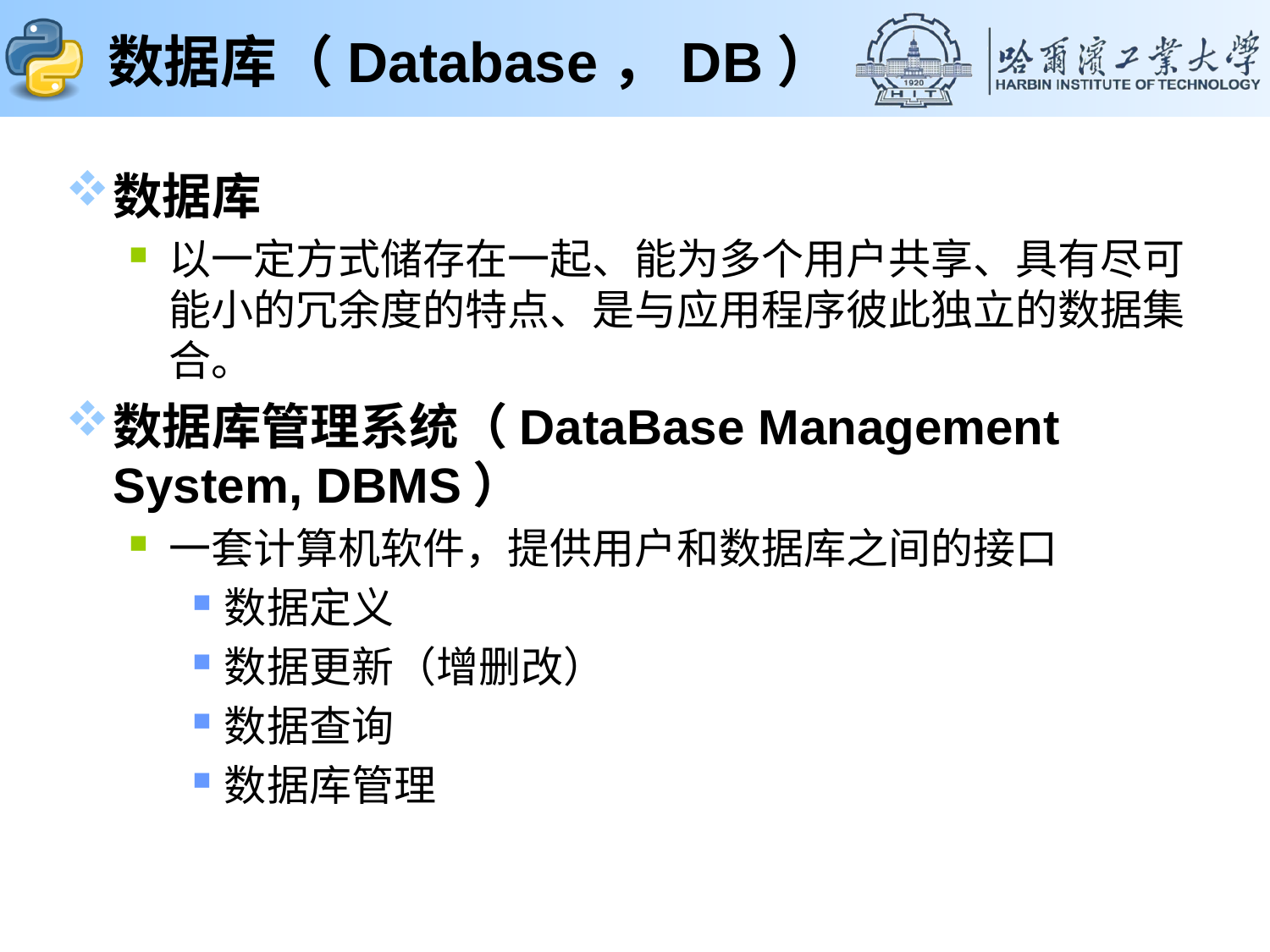

# 数据库（Database，DB）
数据库
以一定方式储存在一起、能为多个用户共享、具有尽可能小的冗余度的特点、是与应用程序彼此独立的数据集合。
数据库管理系统（DataBase Management System, DBMS）
一套计算机软件，提供用户和数据库之间的接口
数据定义
数据更新（增删改）
数据查询
数据库管理